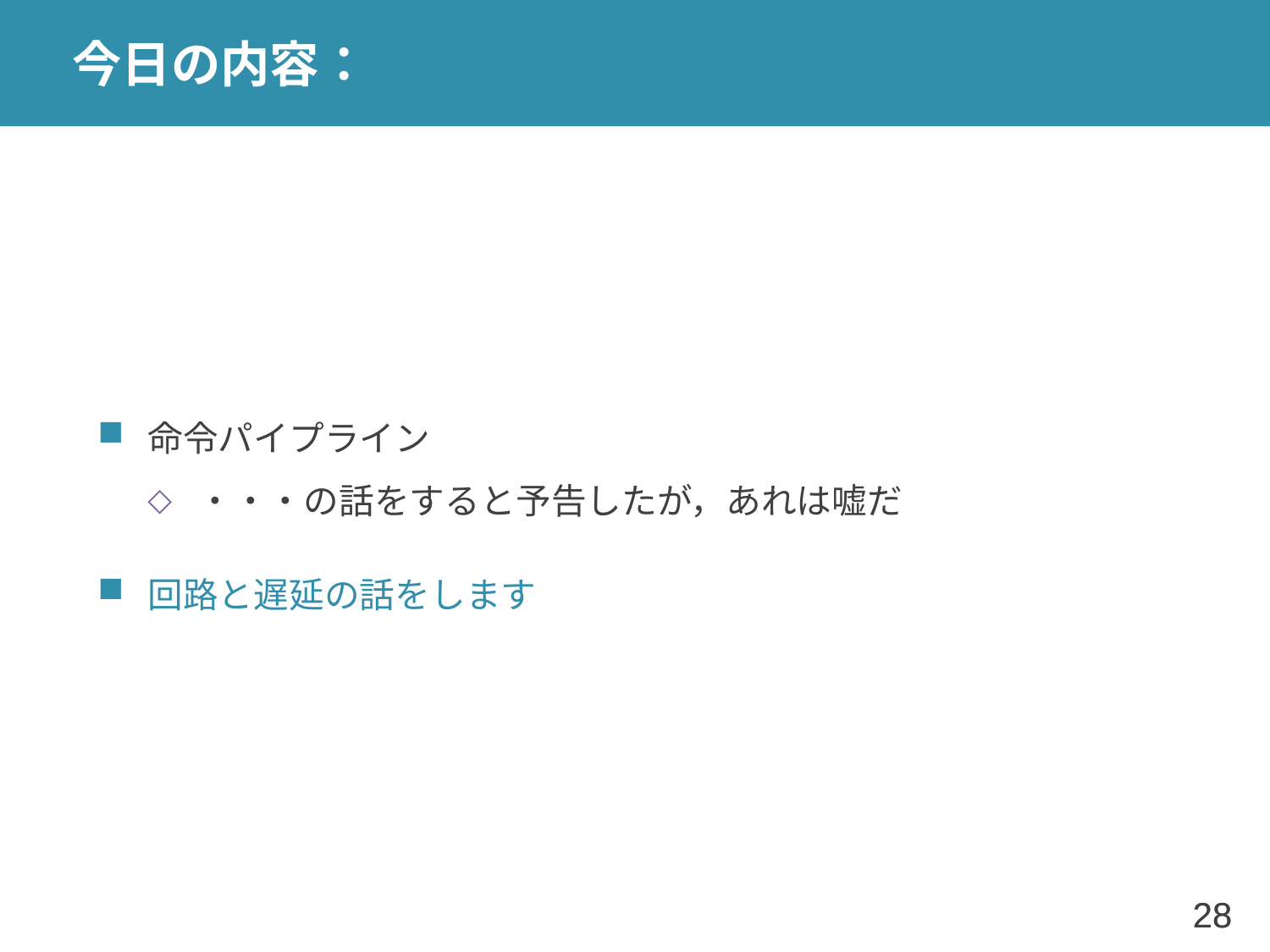

# 今日の内容：
命令パイプライン
・・・の話をすると予告したが，あれは嘘だ
回路と遅延の話をします